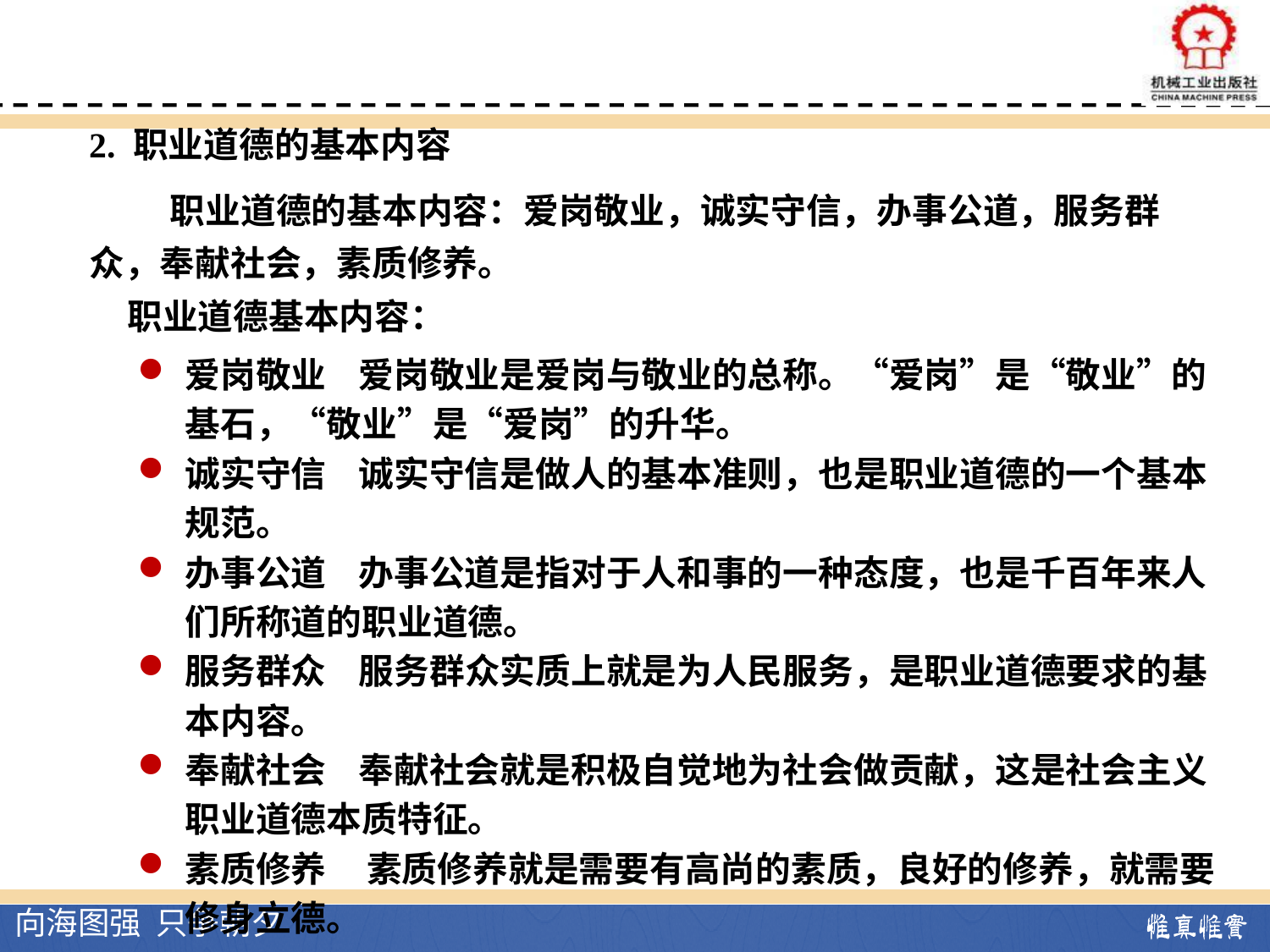

2. 职业道德的基本内容
         职业道德的基本内容：爱岗敬业，诚实守信，办事公道，服务群众，奉献社会，素质修养。
职业道德基本内容：
爱岗敬业    爱岗敬业是爱岗与敬业的总称。“爱岗”是“敬业”的基石，“敬业”是“爱岗”的升华。
诚实守信    诚实守信是做人的基本准则，也是职业道德的一个基本规范。
办事公道    办事公道是指对于人和事的一种态度，也是千百年来人们所称道的职业道德。
服务群众    服务群众实质上就是为人民服务，是职业道德要求的基本内容。
奉献社会    奉献社会就是积极自觉地为社会做贡献，这是社会主义职业道德本质特征。
素质修养     素质修养就是需要有高尚的素质，良好的修养，就需要修身立德。